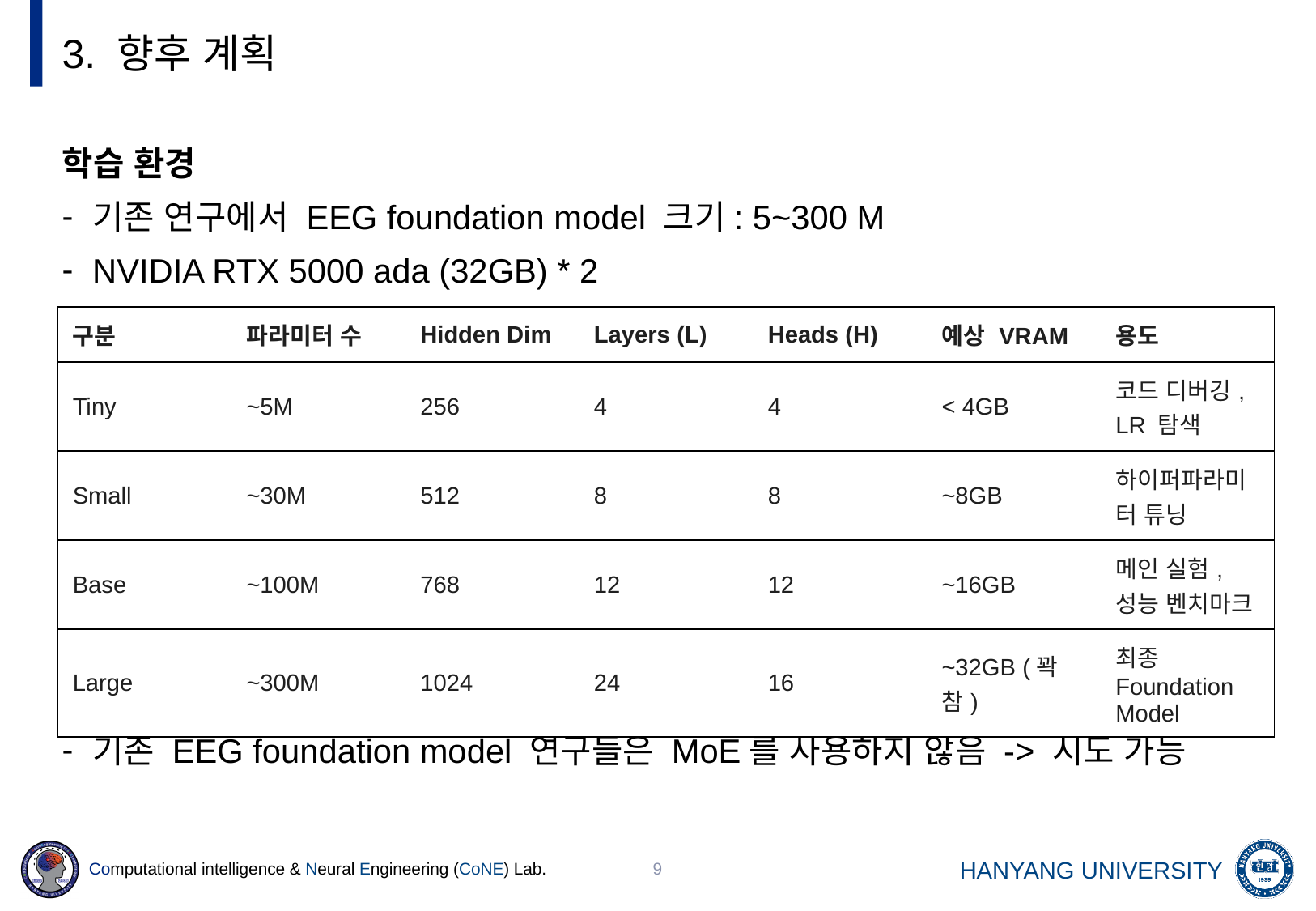

# 3. 향후 계획
학습 환경
기존 연구에서 EEG foundation model 크기: 5~300 M
NVIDIA RTX 5000 ada (32GB) * 2

Pretrain 이후 downstream task는 여러 사람들이 같이 병렬적으로
기존 EEG foundation model 연구들은 MoE를 사용하지 않음 -> 시도 가능

| 구분 | 파라미터 수 | Hidden Dim | Layers (L) | Heads (H) | 예상 VRAM | 용도 |
| --- | --- | --- | --- | --- | --- | --- |
| Tiny | ~5M | 256 | 4 | 4 | < 4GB | 코드 디버깅, LR 탐색 |
| Small | ~30M | 512 | 8 | 8 | ~8GB | 하이퍼파라미터 튜닝 |
| Base | ~100M | 768 | 12 | 12 | ~16GB | 메인 실험, 성능 벤치마크 |
| Large | ~300M | 1024 | 24 | 16 | ~32GB (꽉 참) | 최종 Foundation Model |
9